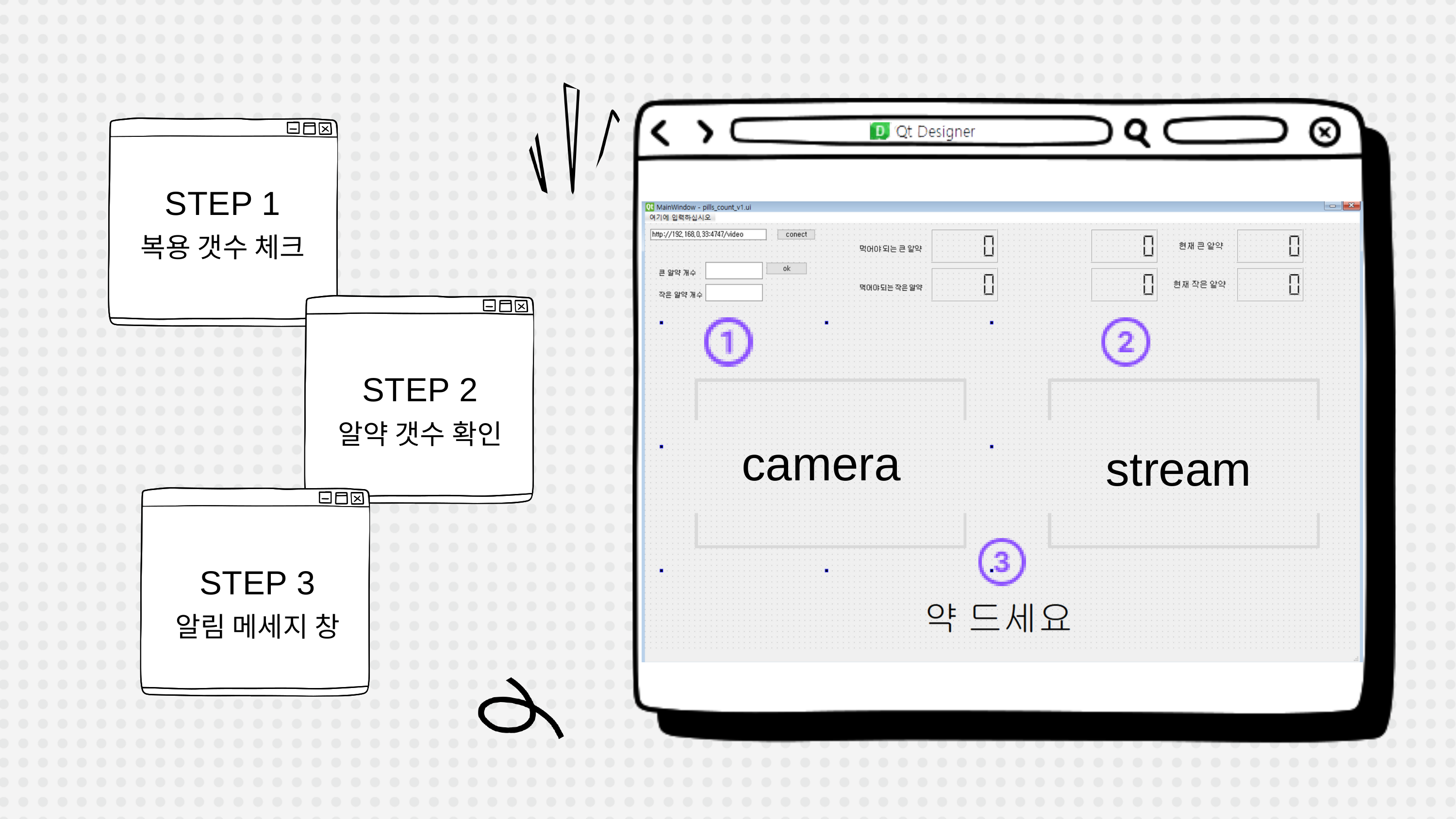

STEP 1

복용 갯수 체크

STEP 2

알약 갯수 확인
camera
stream

STEP 3
알림 메세지 창